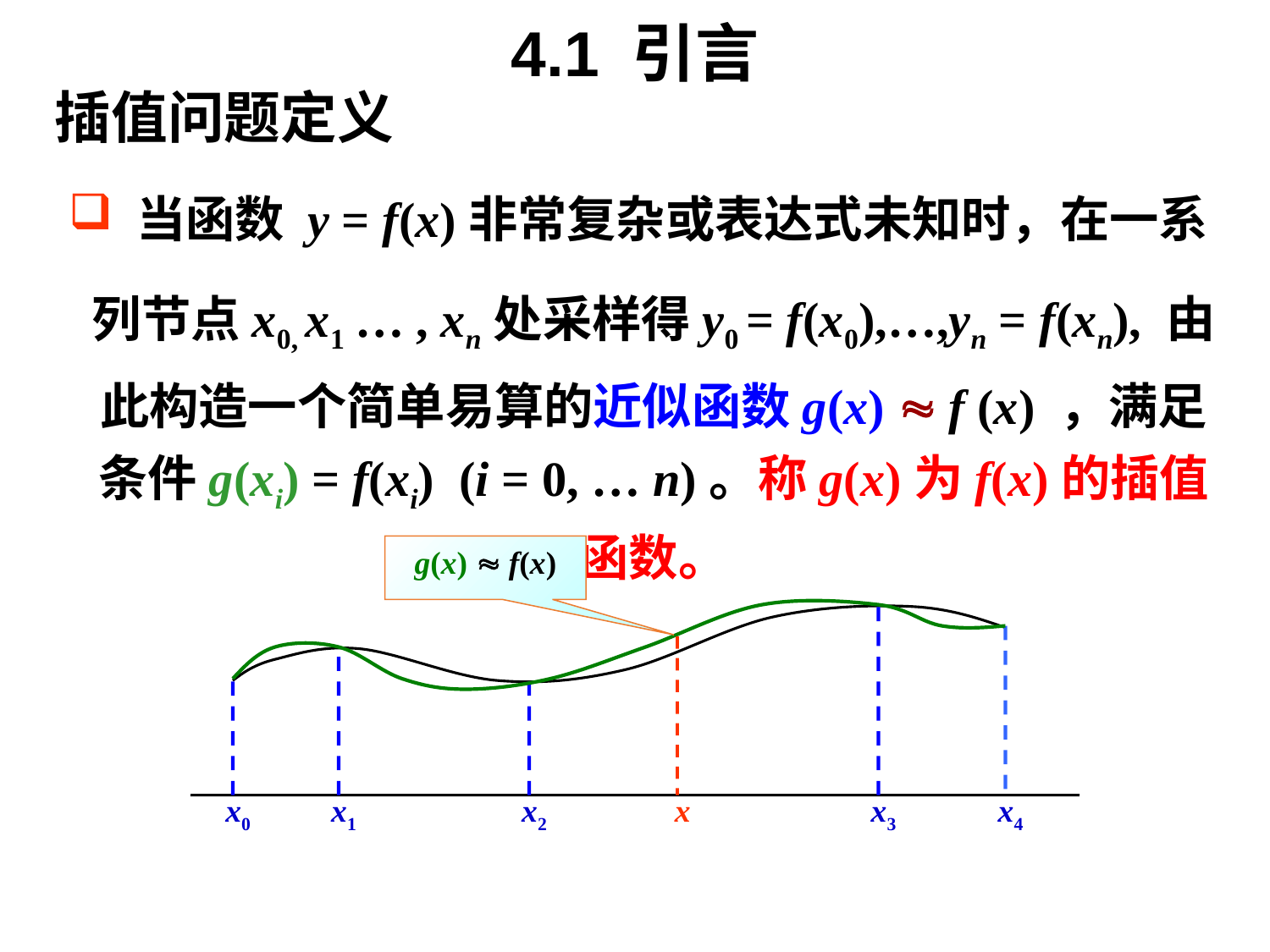

# 4.1 引言
插值问题定义
 当函数 y = f(x)非常复杂或表达式未知时，在一系列节点x0, x1 … , xn处采样得y0 = f(x0),…,yn = f(xn), 由此构造一个简单易算的近似函数g(x) ≈ f (x) ，满足条件g(xi) = f(xi)  (i = 0, … n)。称g(x)为f(x)的插值函数。
g(x) ≈ f(x)

x0
x1
x2
x3
x4

x